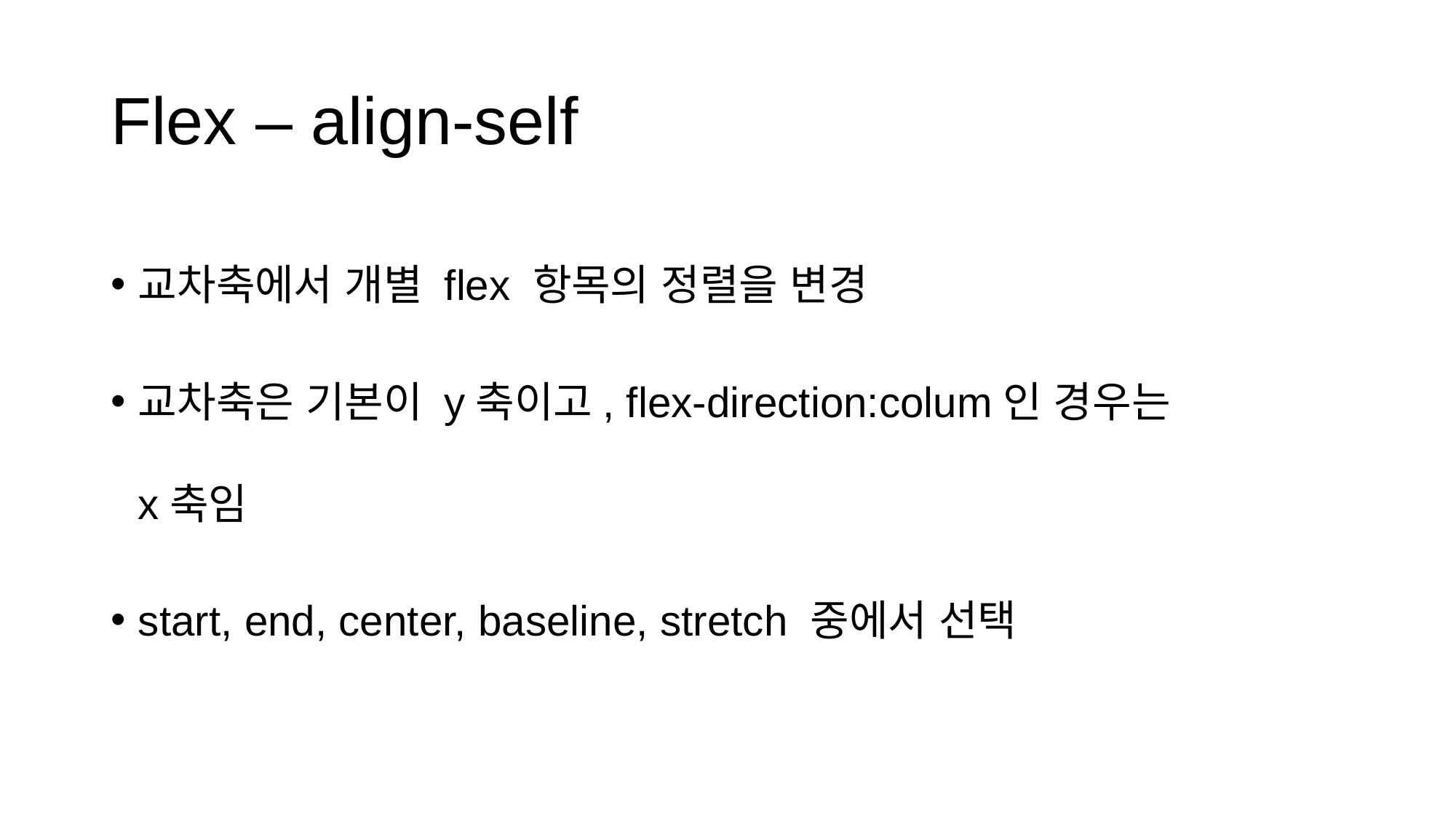

# Flex – align-self
교차축에서 개별 flex 항목의 정렬을 변경
교차축은 기본이 y축이고, flex-direction:colum인 경우는 x축임
start, end, center, baseline, stretch 중에서 선택